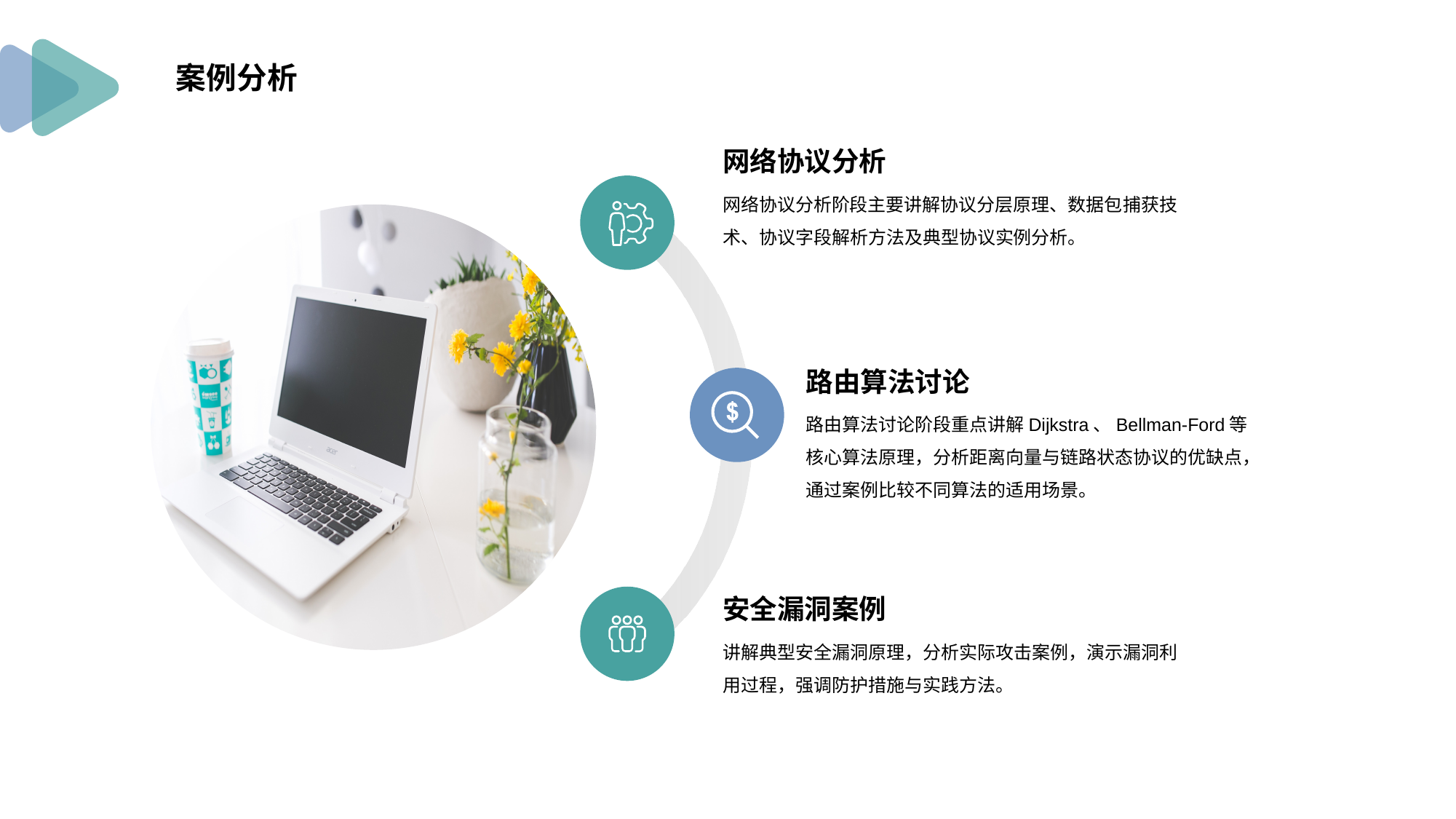

案例分析
网络协议分析
网络协议分析阶段主要讲解协议分层原理、数据包捕获技术、协议字段解析方法及典型协议实例分析。

路由算法讨论
路由算法讨论阶段重点讲解Dijkstra、Bellman-Ford等核心算法原理，分析距离向量与链路状态协议的优缺点，通过案例比较不同算法的适用场景。

安全漏洞案例
讲解典型安全漏洞原理，分析实际攻击案例，演示漏洞利用过程，强调防护措施与实践方法。